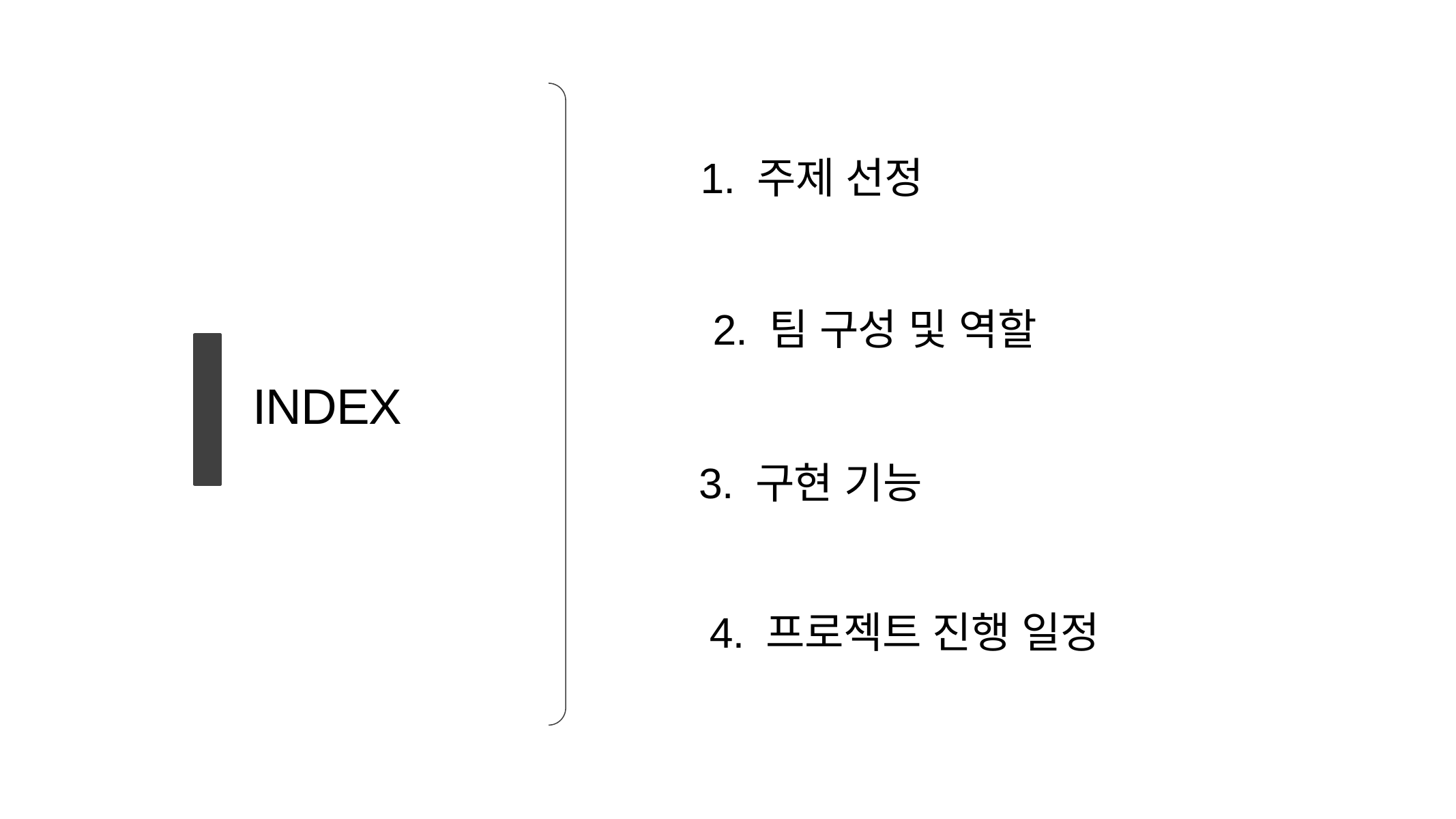

1. 주제 선정
2. 팀 구성 및 역할

INDEX
3. 구현 기능
4. 프로젝트 진행 일정